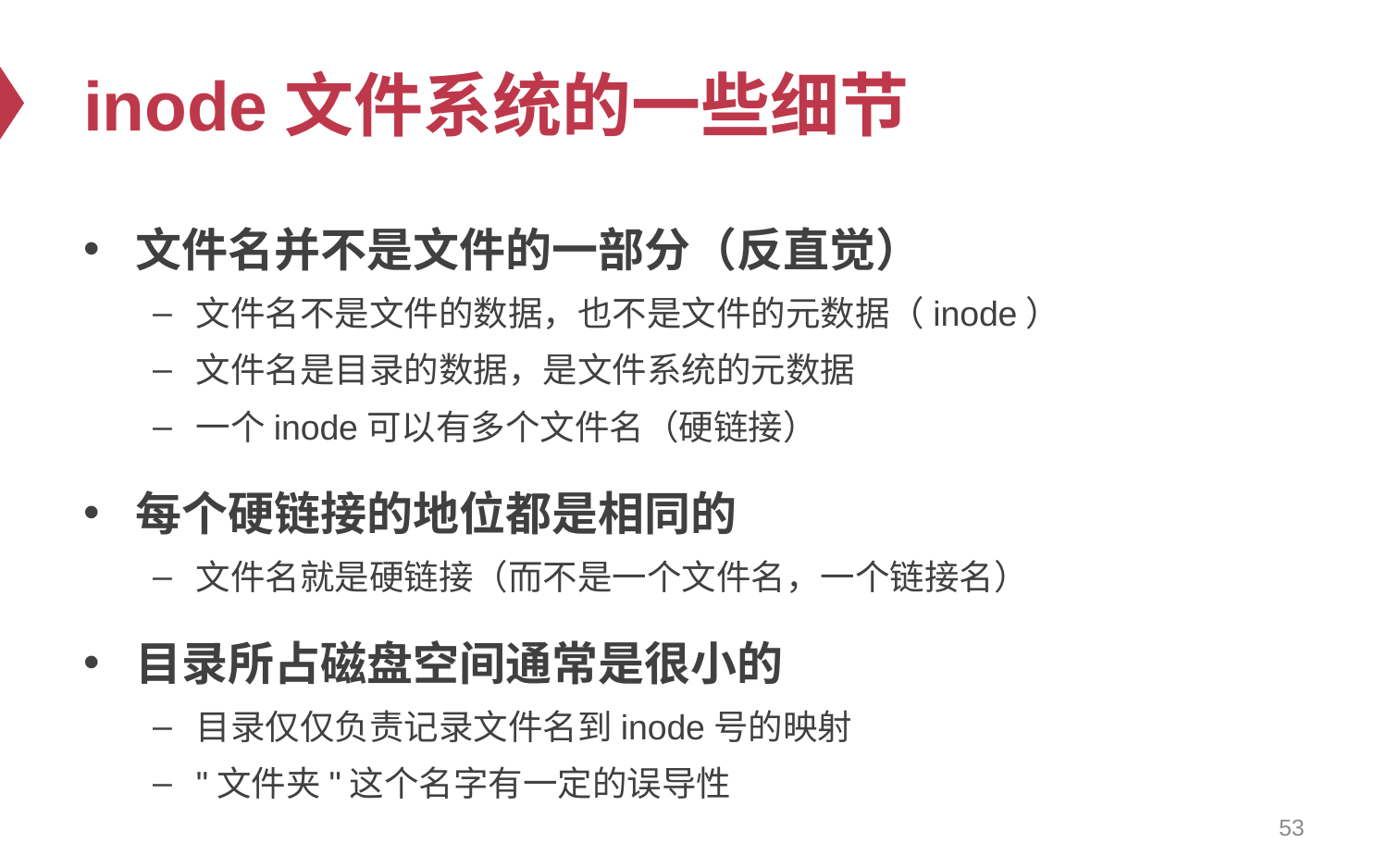

# inode文件系统的一些细节
文件名并不是文件的一部分（反直觉）
文件名不是文件的数据，也不是文件的元数据（inode）
文件名是目录的数据，是文件系统的元数据
一个inode可以有多个文件名（硬链接）
每个硬链接的地位都是相同的
文件名就是硬链接（而不是一个文件名，一个链接名）
目录所占磁盘空间通常是很小的
目录仅仅负责记录文件名到inode号的映射
"文件夹"这个名字有一定的误导性
53